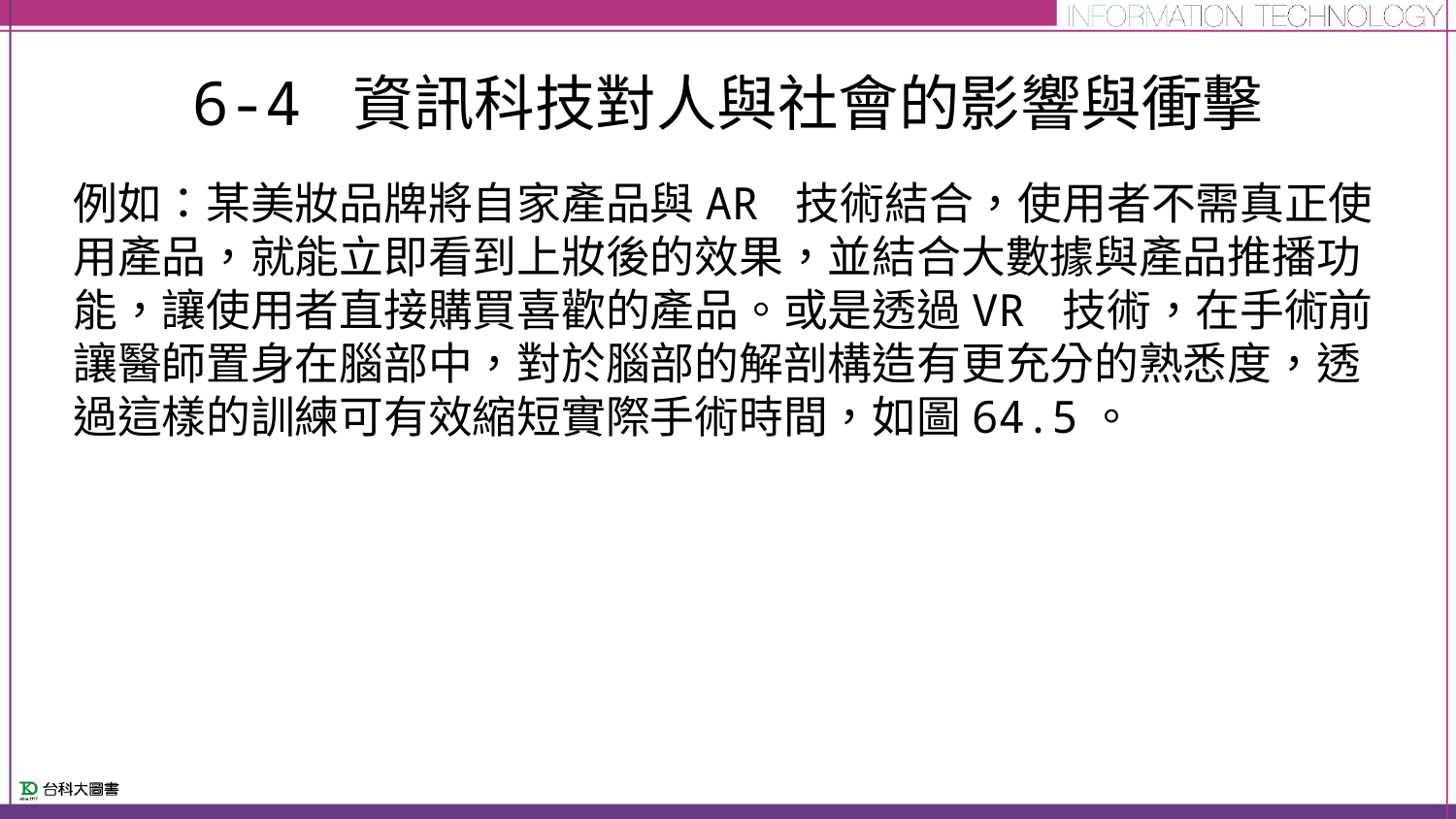

# 6-4 資訊科技對人與社會的影響與衝擊
例如：某美妝品牌將自家產品與AR 技術結合，使用者不需真正使用產品，就能立即看到上妝後的效果，並結合大數據與產品推播功能，讓使用者直接購買喜歡的產品。或是透過VR 技術，在手術前讓醫師置身在腦部中，對於腦部的解剖構造有更充分的熟悉度，透過這樣的訓練可有效縮短實際手術時間，如圖64.5。